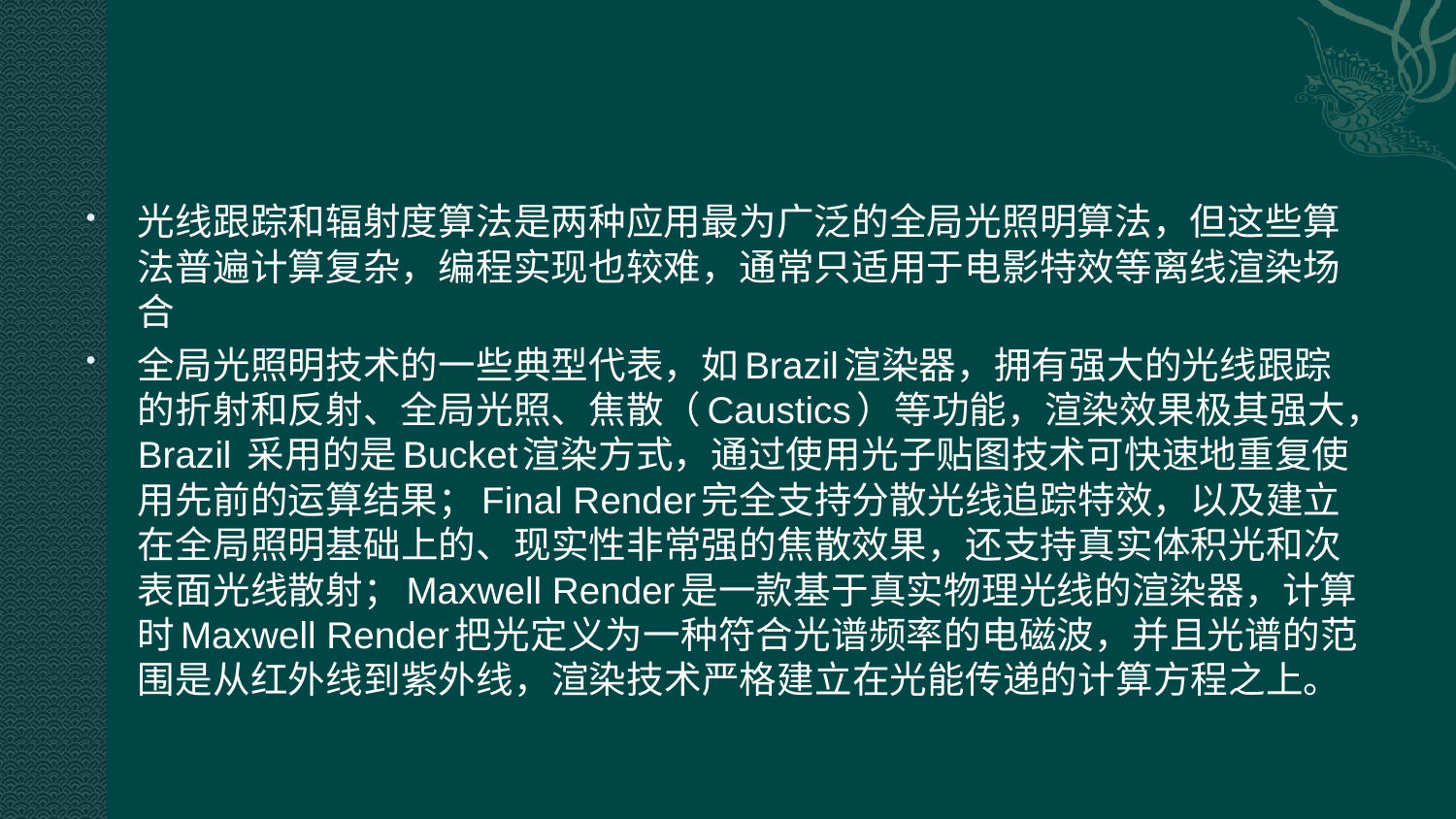

#
光线跟踪和辐射度算法是两种应用最为广泛的全局光照明算法，但这些算法普遍计算复杂，编程实现也较难，通常只适用于电影特效等离线渲染场合
全局光照明技术的一些典型代表，如Brazil渲染器，拥有强大的光线跟踪的折射和反射、全局光照、焦散（Caustics）等功能，渲染效果极其强大，Brazil 采用的是Bucket渲染方式，通过使用光子贴图技术可快速地重复使用先前的运算结果；Final Render完全支持分散光线追踪特效，以及建立在全局照明基础上的、现实性非常强的焦散效果，还支持真实体积光和次表面光线散射；Maxwell Render是一款基于真实物理光线的渲染器，计算时Maxwell Render把光定义为一种符合光谱频率的电磁波，并且光谱的范围是从红外线到紫外线，渲染技术严格建立在光能传递的计算方程之上。